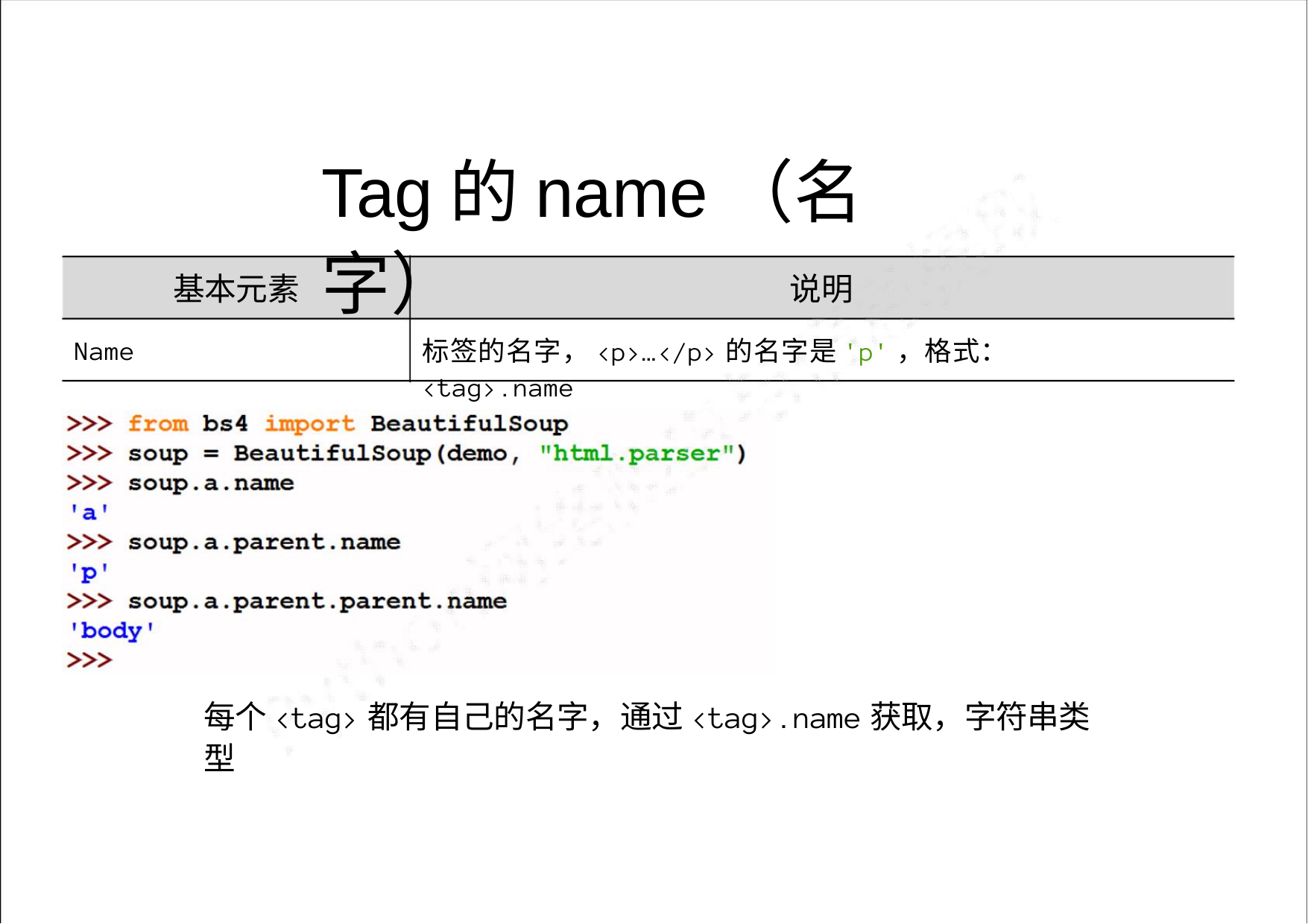

Tag的name（名字）
基本元素
说明
标签的名字，<p>…</p>的名字是'p'，格式：<tag>.name
Name
每个<tag>都有自己的名字，通过<tag>.name获取，字符串类型